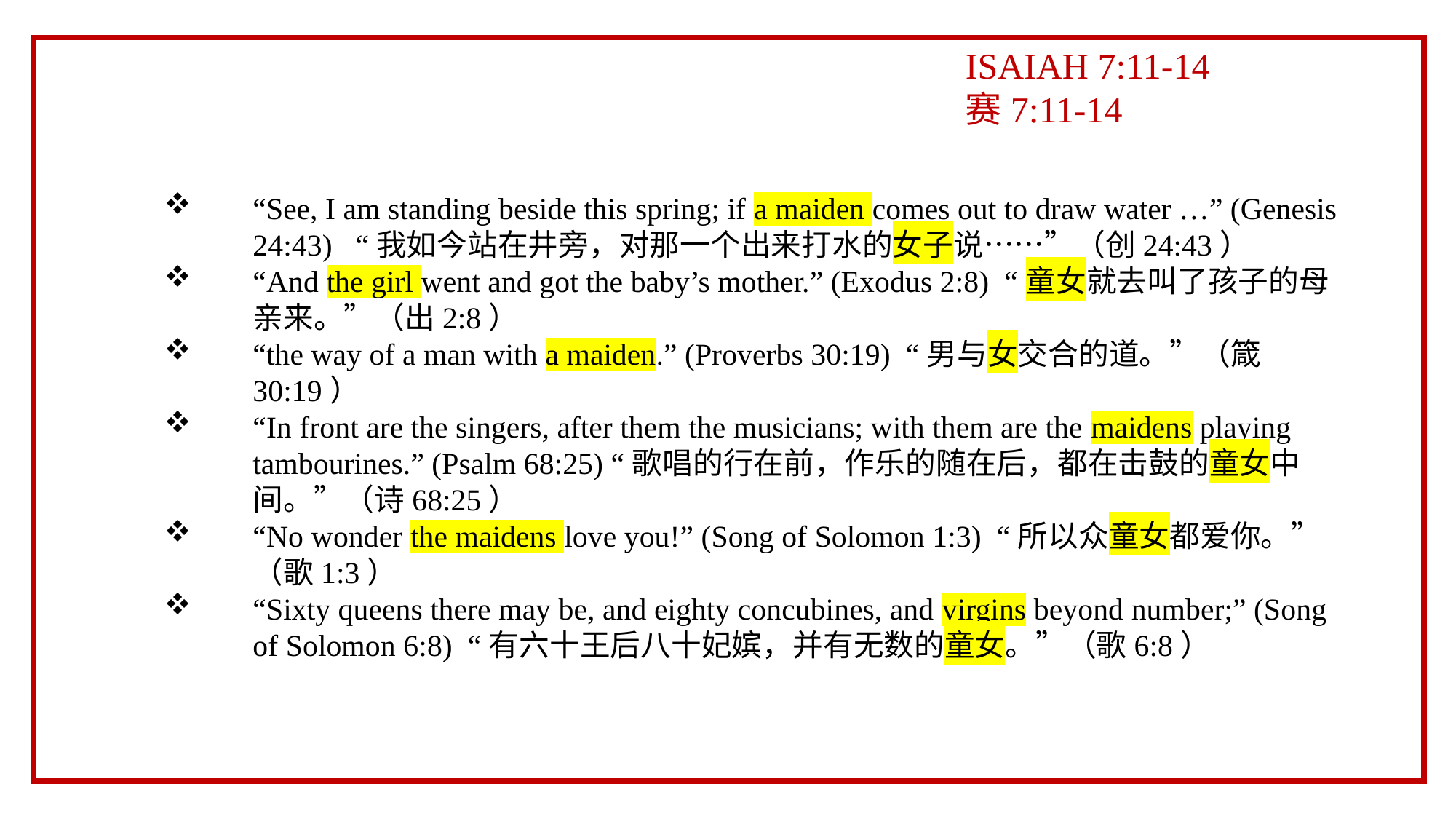

ISAIAH 7:11-14
赛7:11-14
“See, I am standing beside this spring; if a maiden comes out to draw water …” (Genesis 24:43)   “我如今站在井旁，对那一个出来打水的女子说……”（创24:43）
“And the girl went and got the baby’s mother.” (Exodus 2:8)  “童女就去叫了孩子的母亲来。”（出2:8）
“the way of a man with a maiden.” (Proverbs 30:19)  “男与女交合的道。”（箴30:19）
“In front are the singers, after them the musicians; with them are the maidens playing tambourines.” (Psalm 68:25) “歌唱的行在前，作乐的随在后，都在击鼓的童女中间。”（诗68:25）
“No wonder the maidens love you!” (Song of Solomon 1:3)  “所以众童女都爱你。”（歌1:3）
“Sixty queens there may be, and eighty concubines, and virgins beyond number;” (Song of Solomon 6:8)  “有六十王后八十妃嫔，并有无数的童女。”（歌6:8）